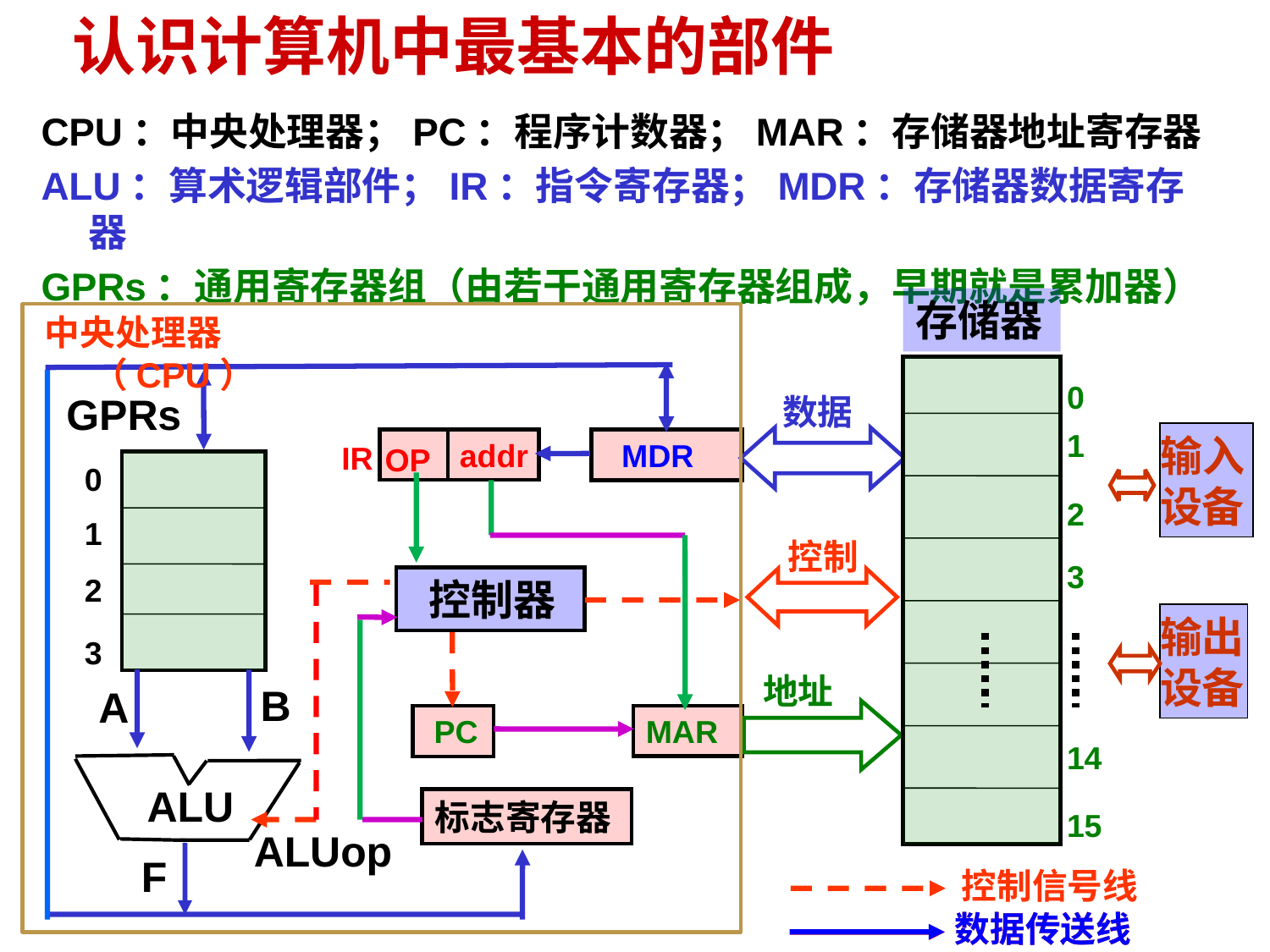

# 认识计算机中最基本的部件
CPU：中央处理器；PC：程序计数器；MAR：存储器地址寄存器
ALU：算术逻辑部件；IR：指令寄存器；MDR：存储器数据寄存器
GPRs：通用寄存器组（由若干通用寄存器组成，早期就是累加器）

存储器

0
1
2
3

14
15

中央处理器（CPU）

GPRs
数据

输入
设备

addr
  MDR
IR
OP

0
1

控制

2
 控制器
输出
设备

3
地址

B
A

 PC
MAR

ALU

标志寄存器

ALUop

F

控制信号线

数据传送线

数据传送线